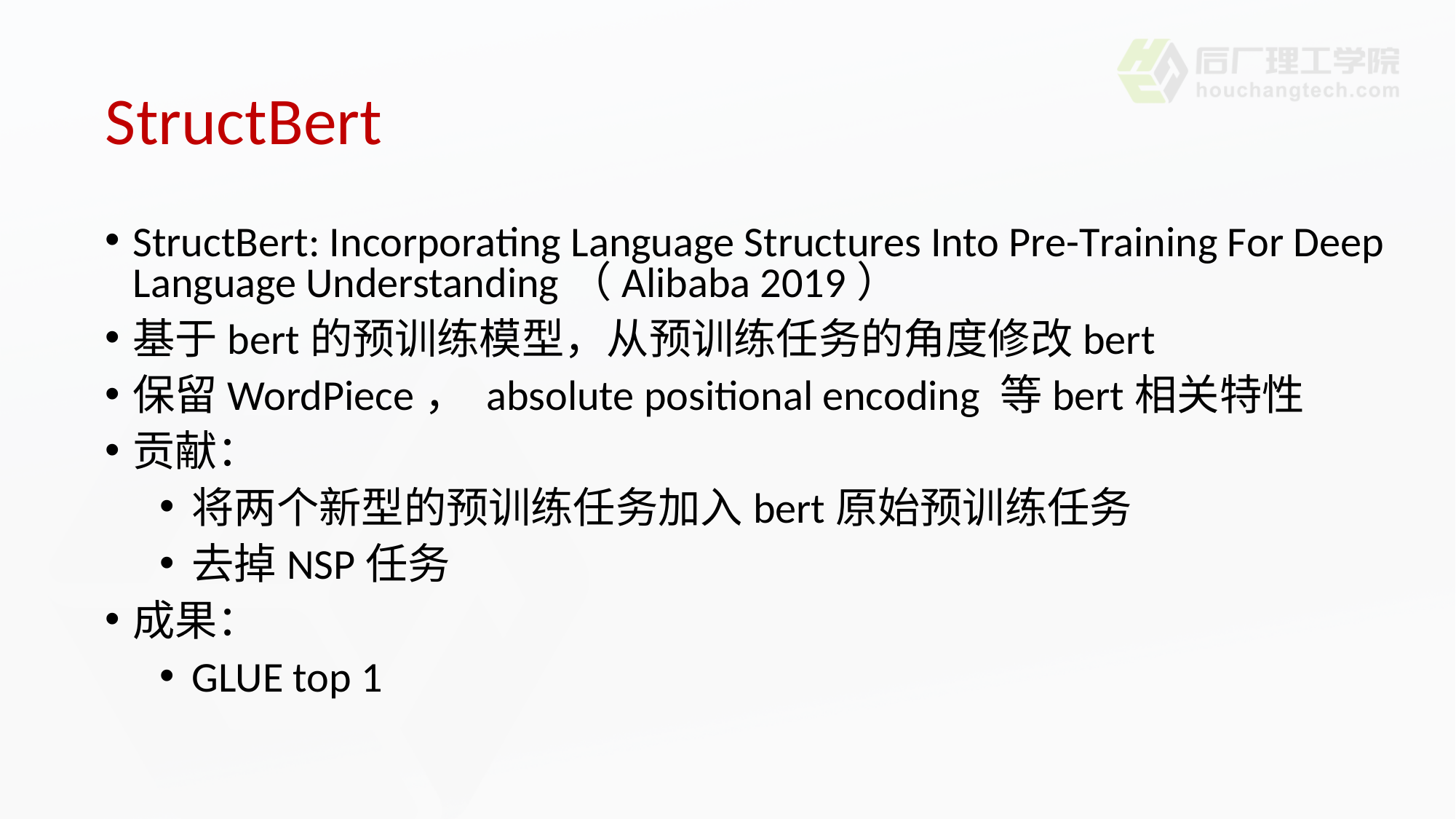

# StructBert
StructBert: Incorporating Language Structures Into Pre-Training For Deep Language Understanding（Alibaba 2019）
基于bert的预训练模型，从预训练任务的角度修改bert
保留WordPiece， absolute positional encoding 等bert相关特性
贡献：
将两个新型的预训练任务加入bert原始预训练任务
去掉NSP任务
成果：
GLUE top 1